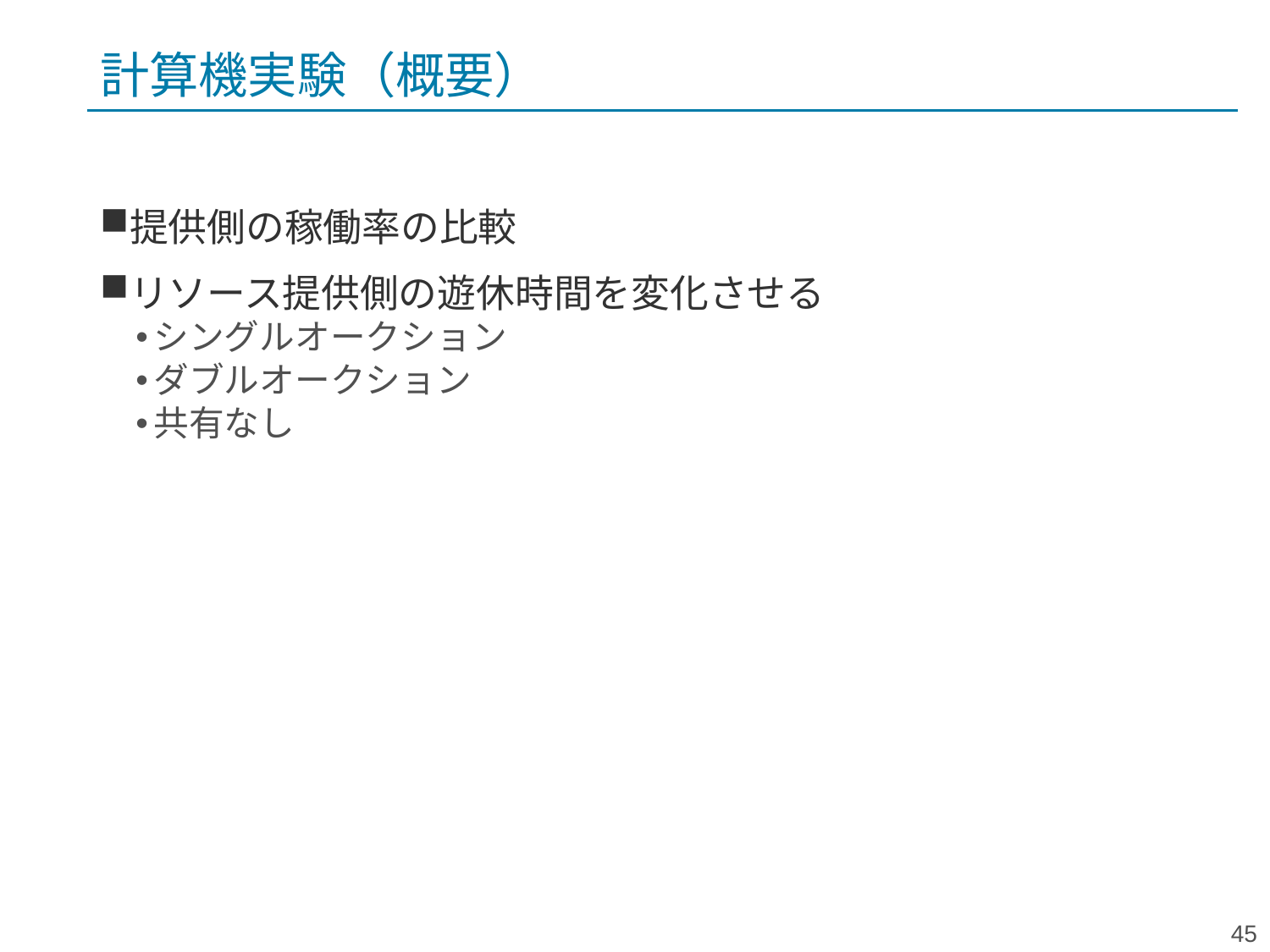

# 計算機実験（概要）
提供側の稼働率の比較
リソース提供側の遊休時間を変化させる
シングルオークション
ダブルオークション
共有なし

45